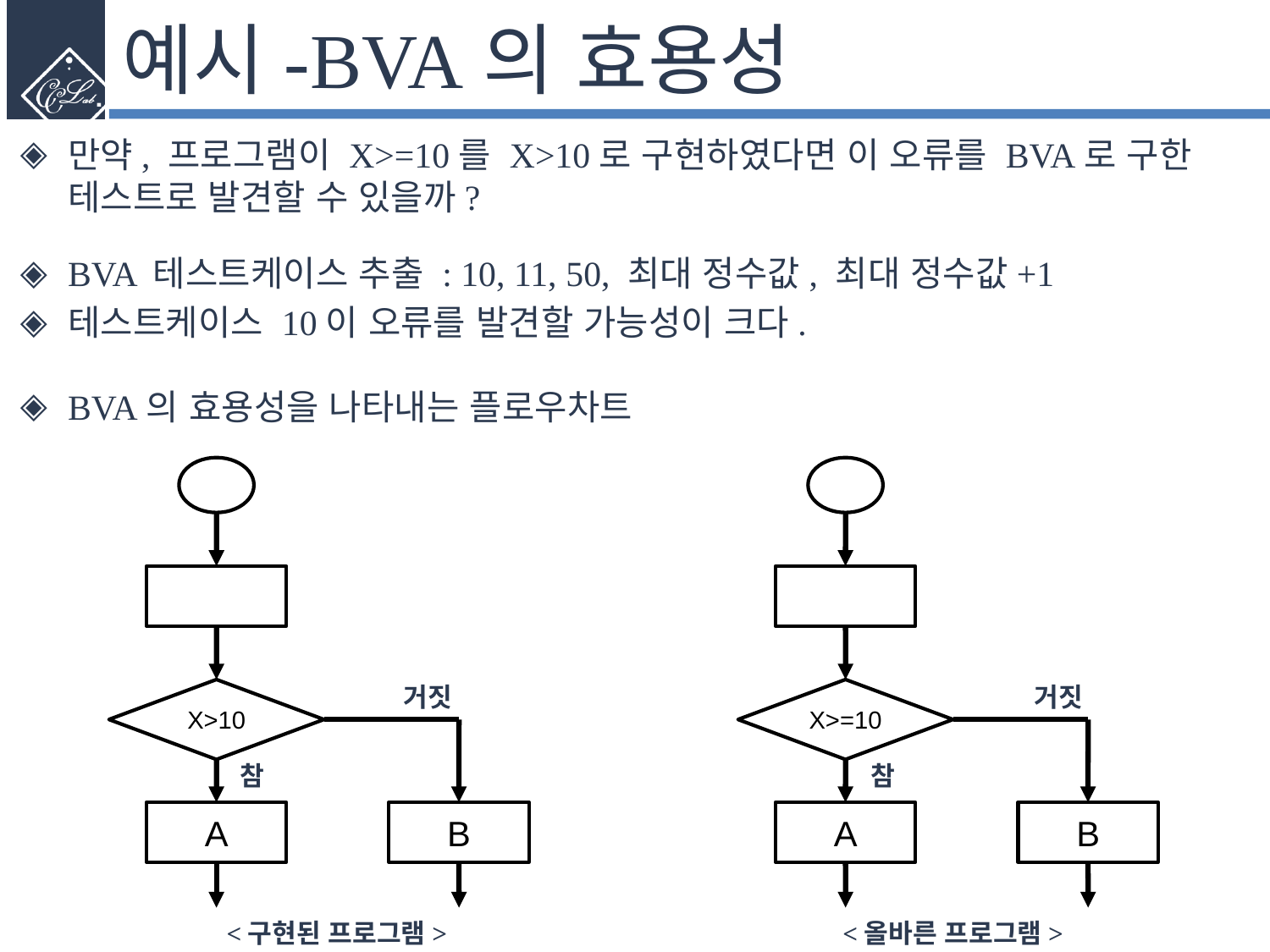

# 예시-BVA의 효용성
만약, 프로그램이 X>=10를 X>10로 구현하였다면 이 오류를 BVA로 구한 테스트로 발견할 수 있을까?

BVA 테스트케이스 추출 : 10, 11, 50, 최대 정수값, 최대 정수값+1
테스트케이스 10이 오류를 발견할 가능성이 크다.

BVA의 효용성을 나타내는 플로우차트

거짓
거짓
X>10
X>=10
참
참
A
B
A
B
<구현된 프로그램>
<올바른 프로그램>